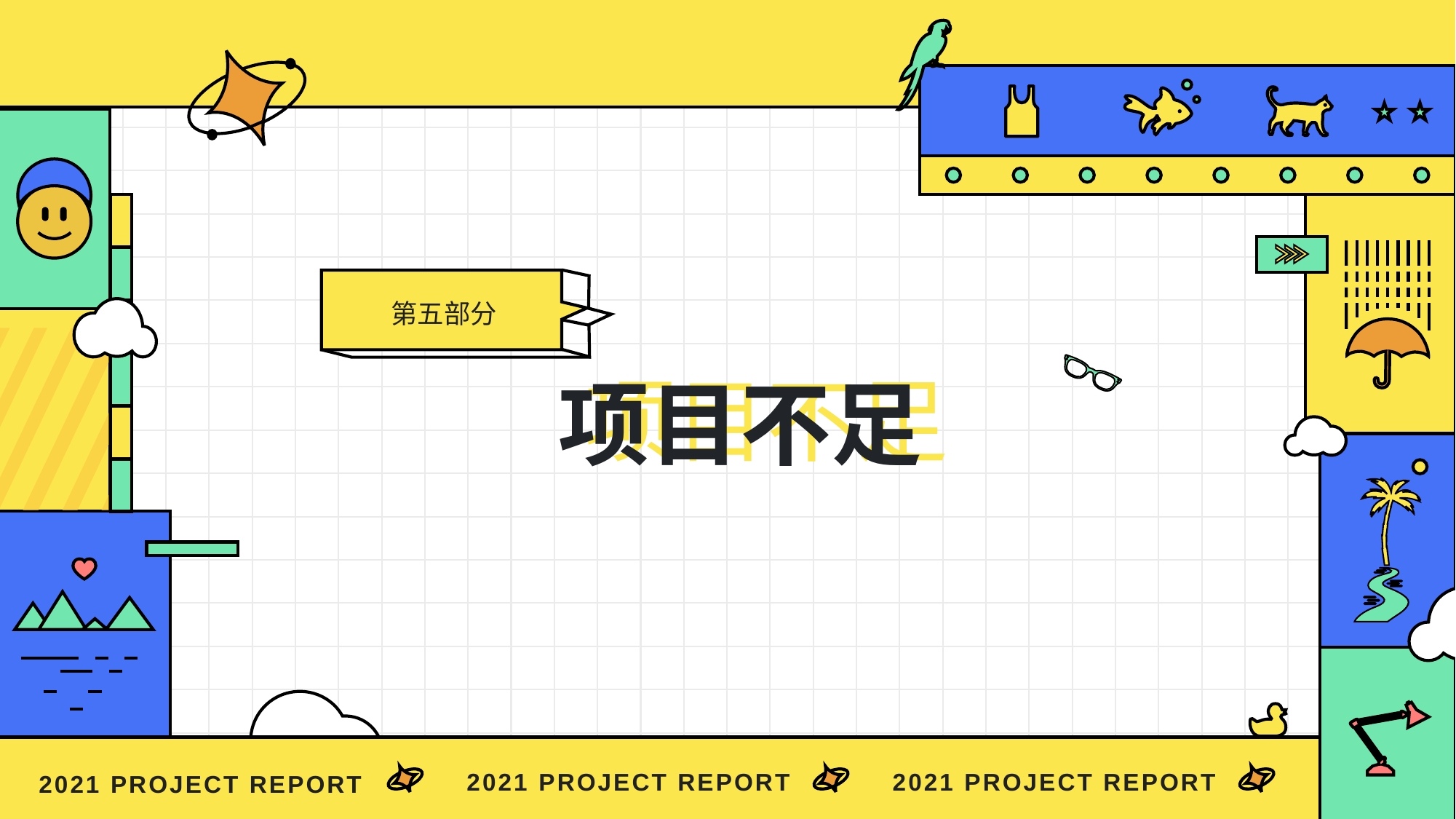

第五部分

项目不足
项目不足

2021 project report
2021 project report
2021 project report